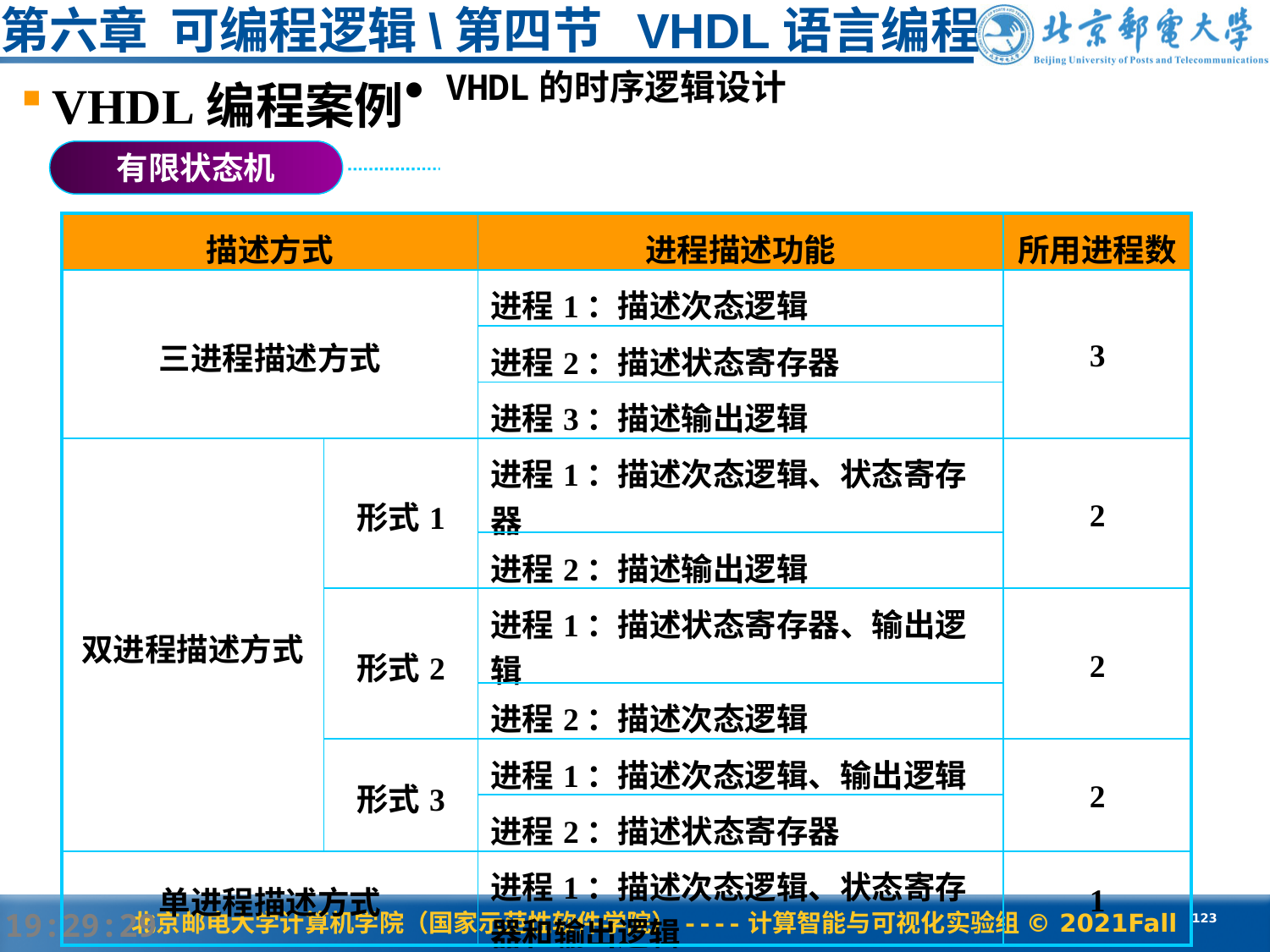

# 第六章  可编程逻辑\第四节  VHDL语言编程
● VHDL的时序逻辑设计
VHDL编程案例

有限状态机

| 描述方式 |  | 进程描述功能 | 所用进程数 |
| --- | --- | --- | --- |
| 三进程描述方式 |  | 进程1：描述次态逻辑 | 3 |
|  |  | 进程2：描述状态寄存器 |  |
|  |  | 进程3：描述输出逻辑 |  |
| 双进程描述方式 | 形式1 | 进程1：描述次态逻辑、状态寄存器 | 2 |
|  |  | 进程2：描述输出逻辑 |  |
|  | 形式2 | 进程1：描述状态寄存器、输出逻辑 | 2 |
|  |  | 进程2：描述次态逻辑 |  |
|  | 形式3 | 进程1：描述次态逻辑、输出逻辑 | 2 |
|  |  | 进程2：描述状态寄存器 |  |
| 单进程描述方式 |  | 进程1：描述次态逻辑、状态寄存器和输出逻辑 | 1 |